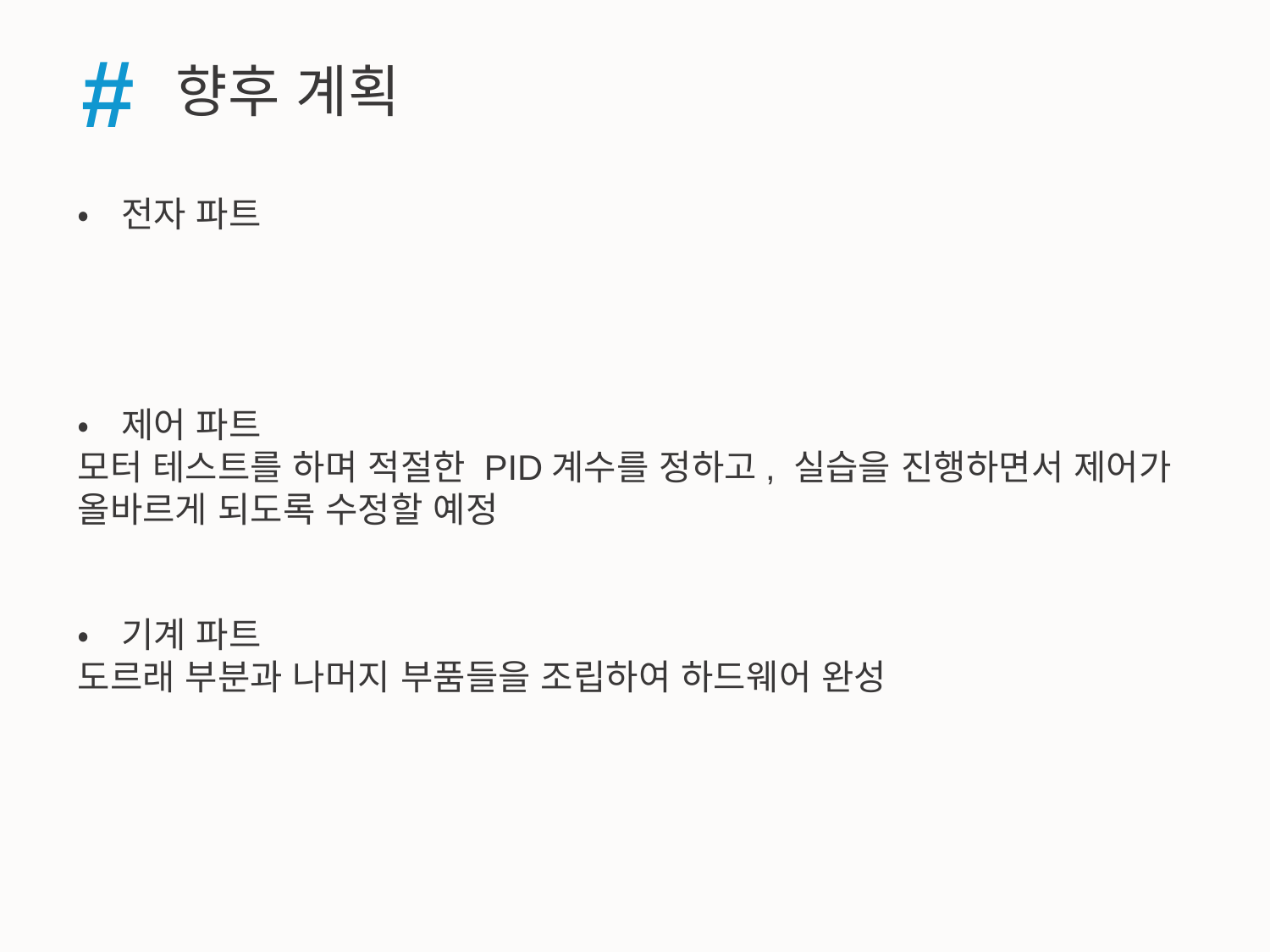

#
향후 계획
•전자 파트
•제어 파트
모터 테스트를 하며 적절한 PID계수를 정하고, 실습을 진행하면서 제어가 올바르게 되도록 수정할 예정
•기계 파트
도르래 부분과 나머지 부품들을 조립하여 하드웨어 완성